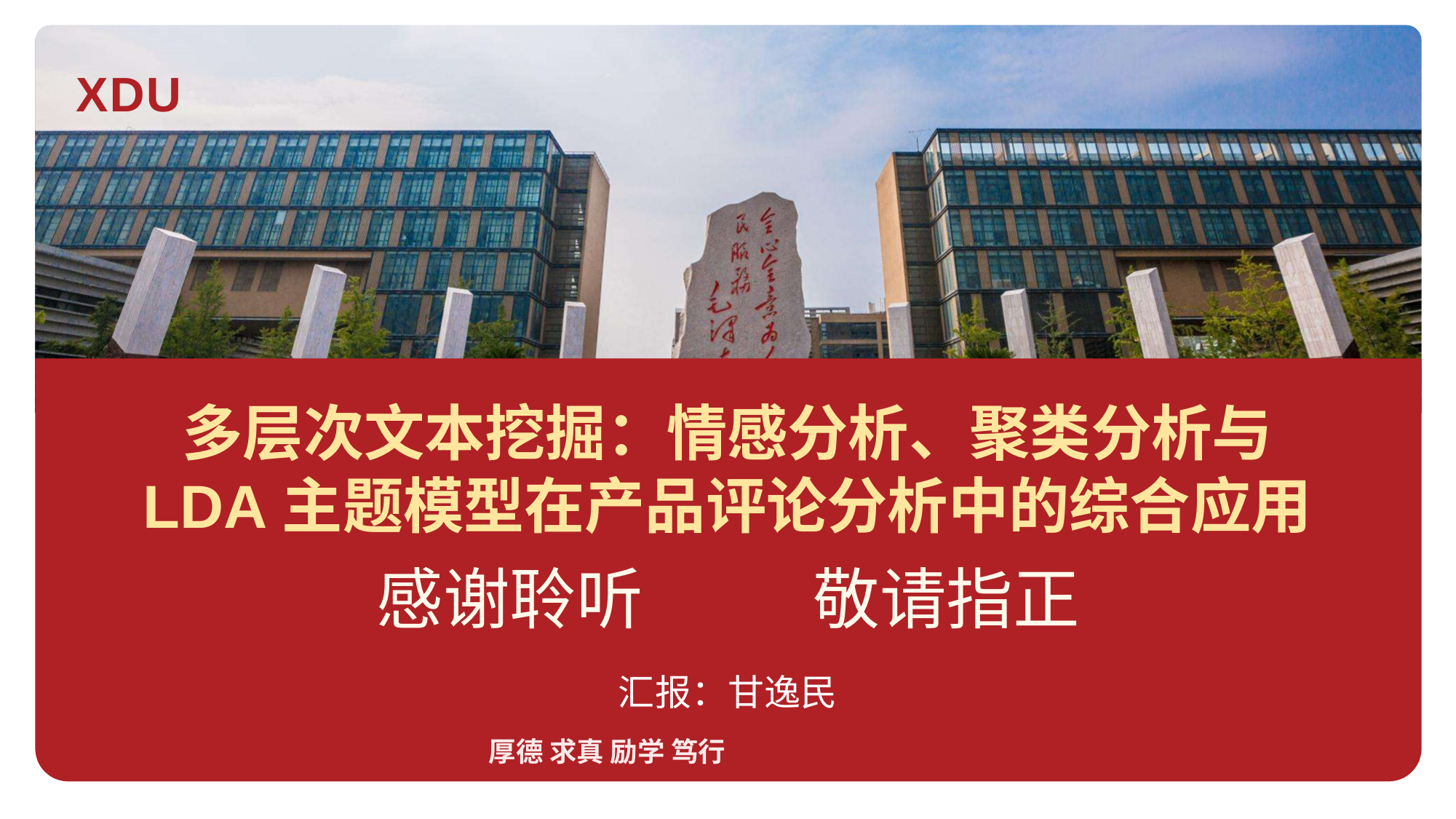

XDU

多层次文本挖掘：情感分析、聚类分析与
LDA主题模型在产品评论分析中的综合应用
感谢聆听		敬请指正
汇报：甘逸民
厚德 求真 励学 笃行